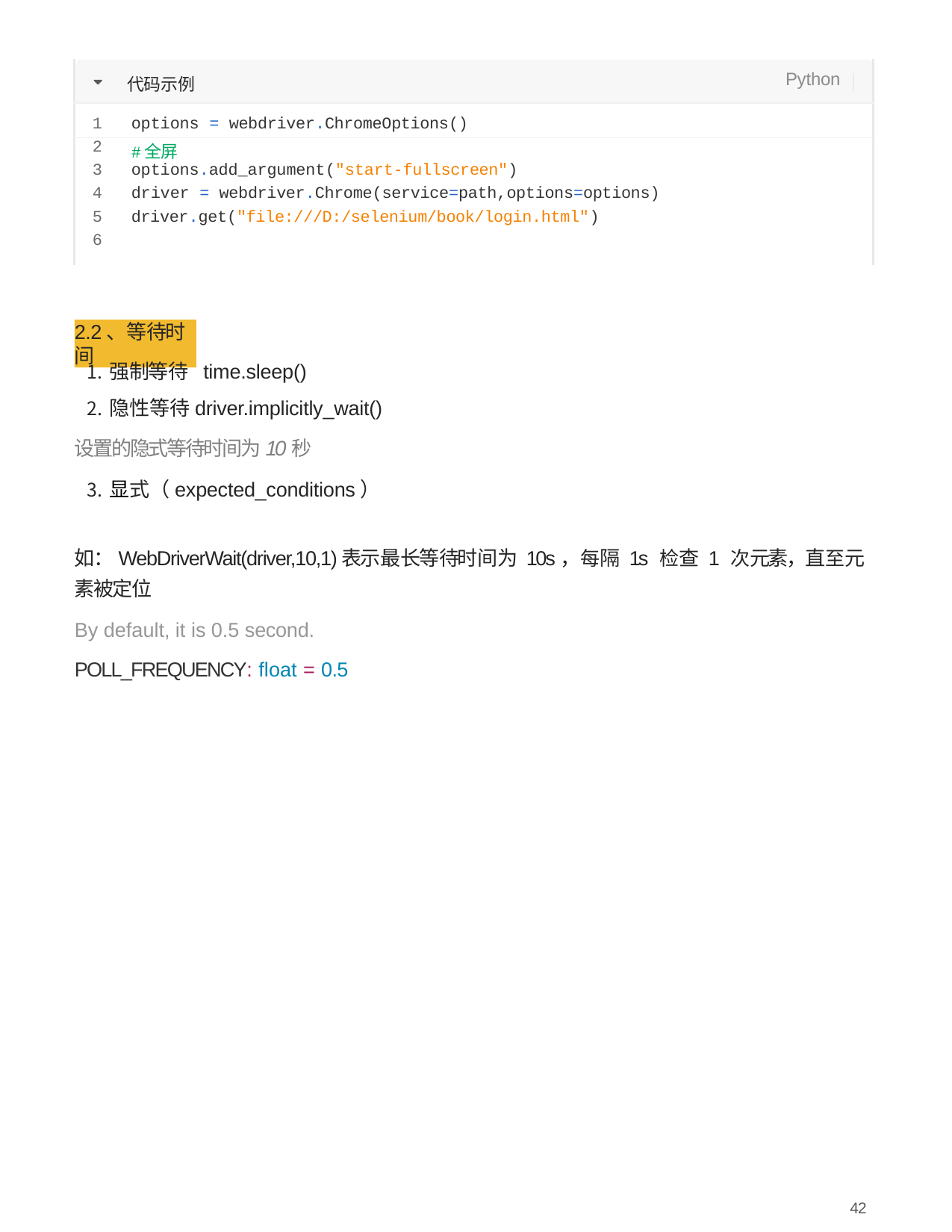

|  | 代码示例 | Python |
| --- | --- | --- |
| 1 | options = webdriver.ChromeOptions() |  |
| 2 | #全屏 |  |
| 3 | options.add\_argument("start-fullscreen") |  |
| 4 | driver = webdriver.Chrome(service=path,options=options) |  |
| 5 | driver.get("file:///D:/selenium/book/login.html") |  |
| 6 |  |  |

2.2、等待时间
强制等待 time.sleep()
隐性等待driver.implicitly_wait()
设置的隐式等待时间为10秒
显式（expected_conditions）

如：WebDriverWait(driver,10,1)表示最⻓等待时间为 10s，每隔 1s 检查 1 次元素，直⾄元素被定位
By default, it is 0.5 second. POLL_FREQUENCY: float = 0.5
42